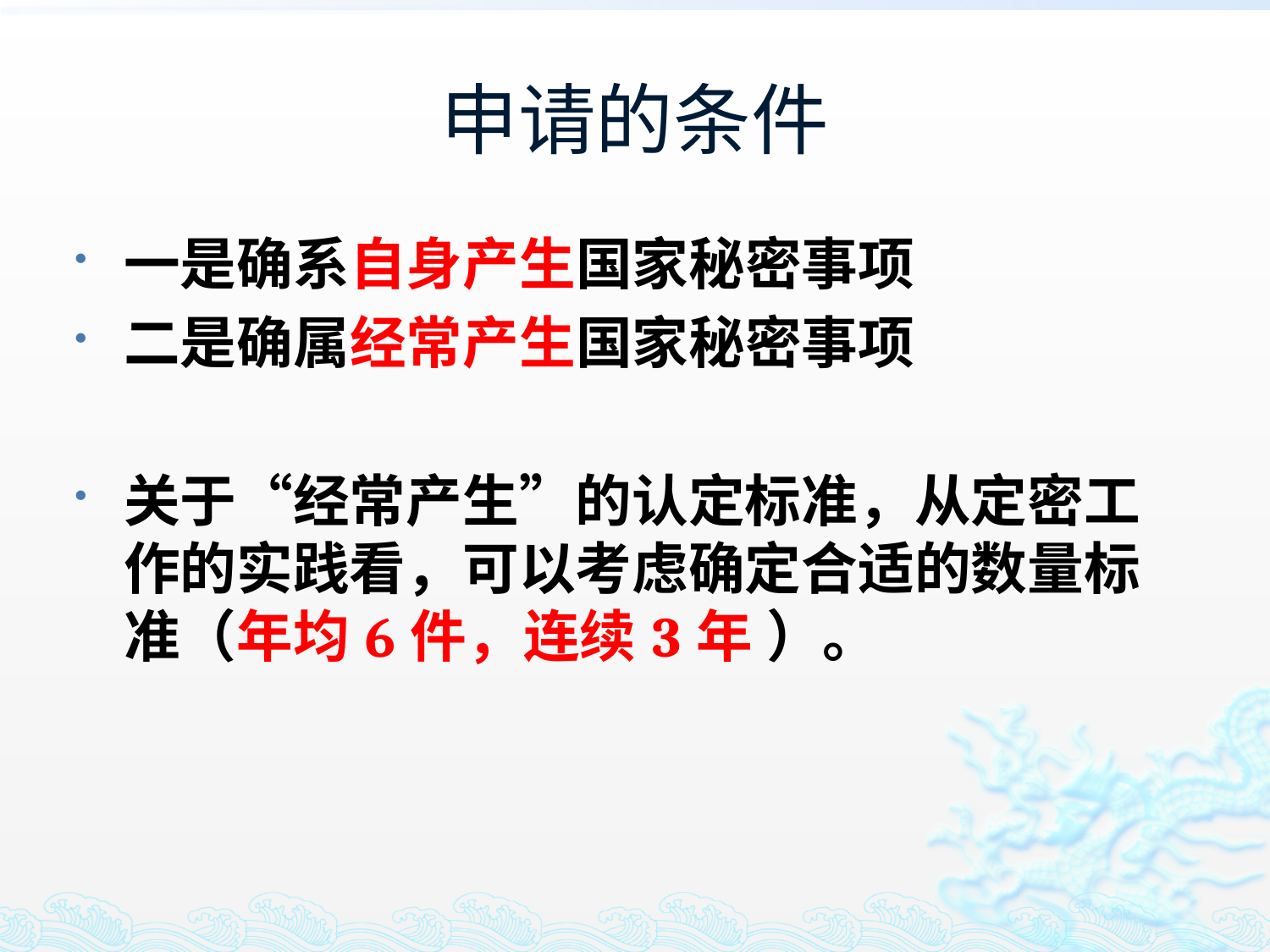

# 申请的条件
一是确系自身产生国家秘密事项
二是确属经常产生国家秘密事项

关于“经常产生”的认定标准，从定密工作的实践看，可以考虑确定合适的数量标准（年均6件，连续3年 ）。